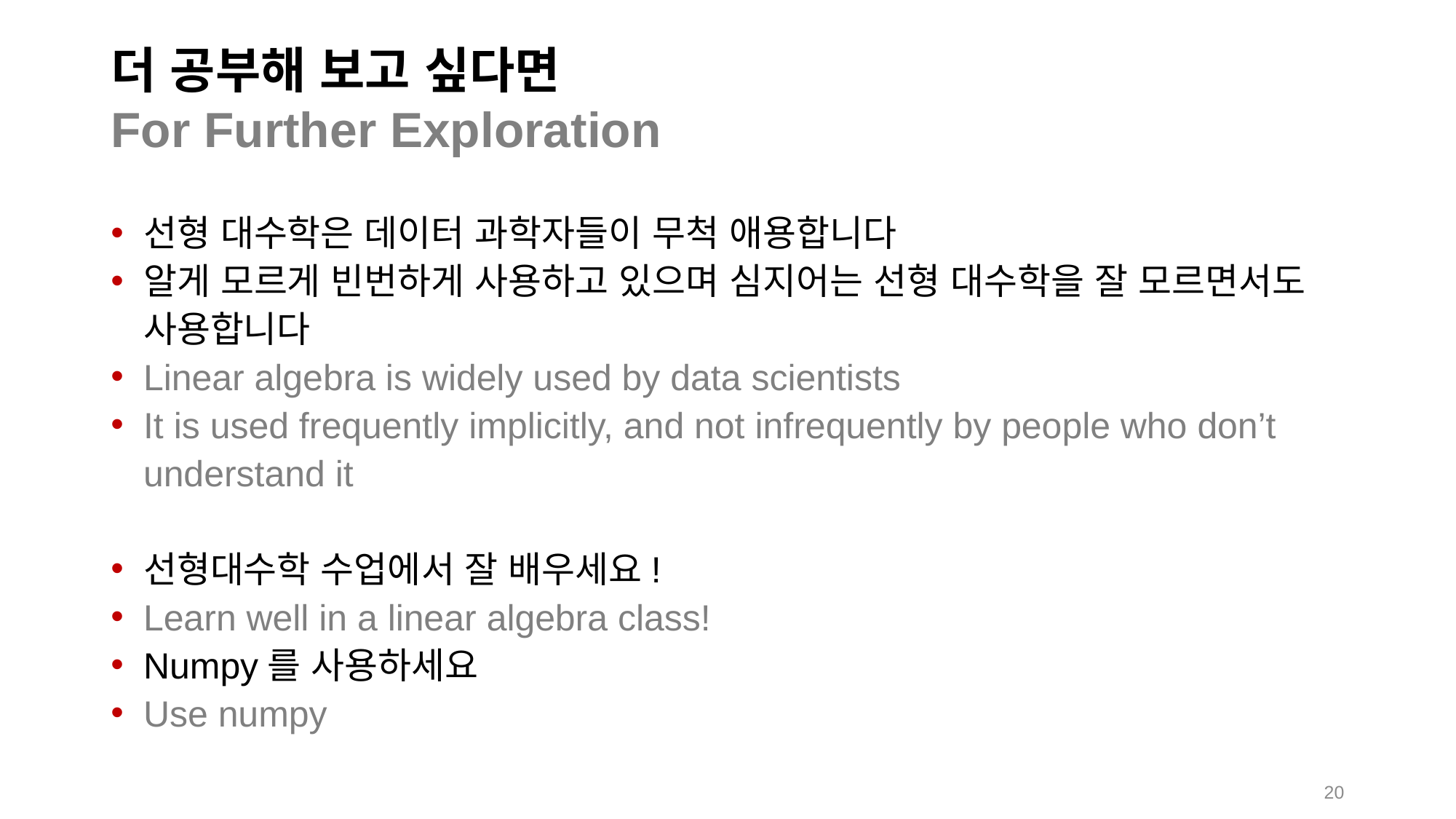

# 더 공부해 보고 싶다면 For Further Exploration
선형 대수학은 데이터 과학자들이 무척 애용합니다
알게 모르게 빈번하게 사용하고 있으며 심지어는 선형 대수학을 잘 모르면서도 사용합니다
Linear algebra is widely used by data scientists
It is used frequently implicitly, and not infrequently by people who don’t understand it

선형대수학 수업에서 잘 배우세요!
Learn well in a linear algebra class!
Numpy를 사용하세요
Use numpy
20